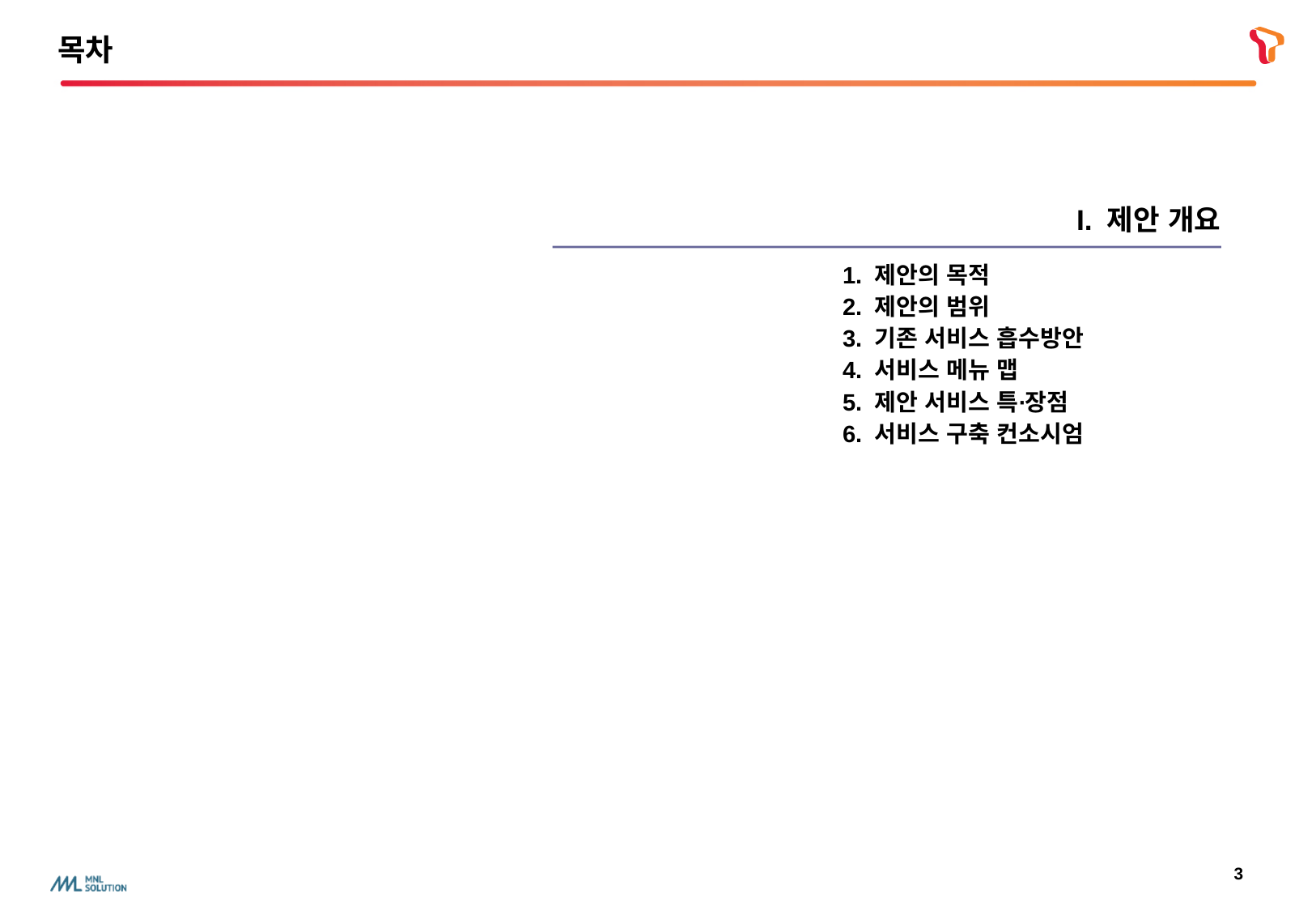

목차
I. 제안 개요

| 1. 제안의 목적 2. 제안의 범위 3. 기존 서비스 흡수방안 4. 서비스 메뉴 맵 5. 제안 서비스 특∙장점 6. 서비스 구축 컨소시엄 |
| --- |